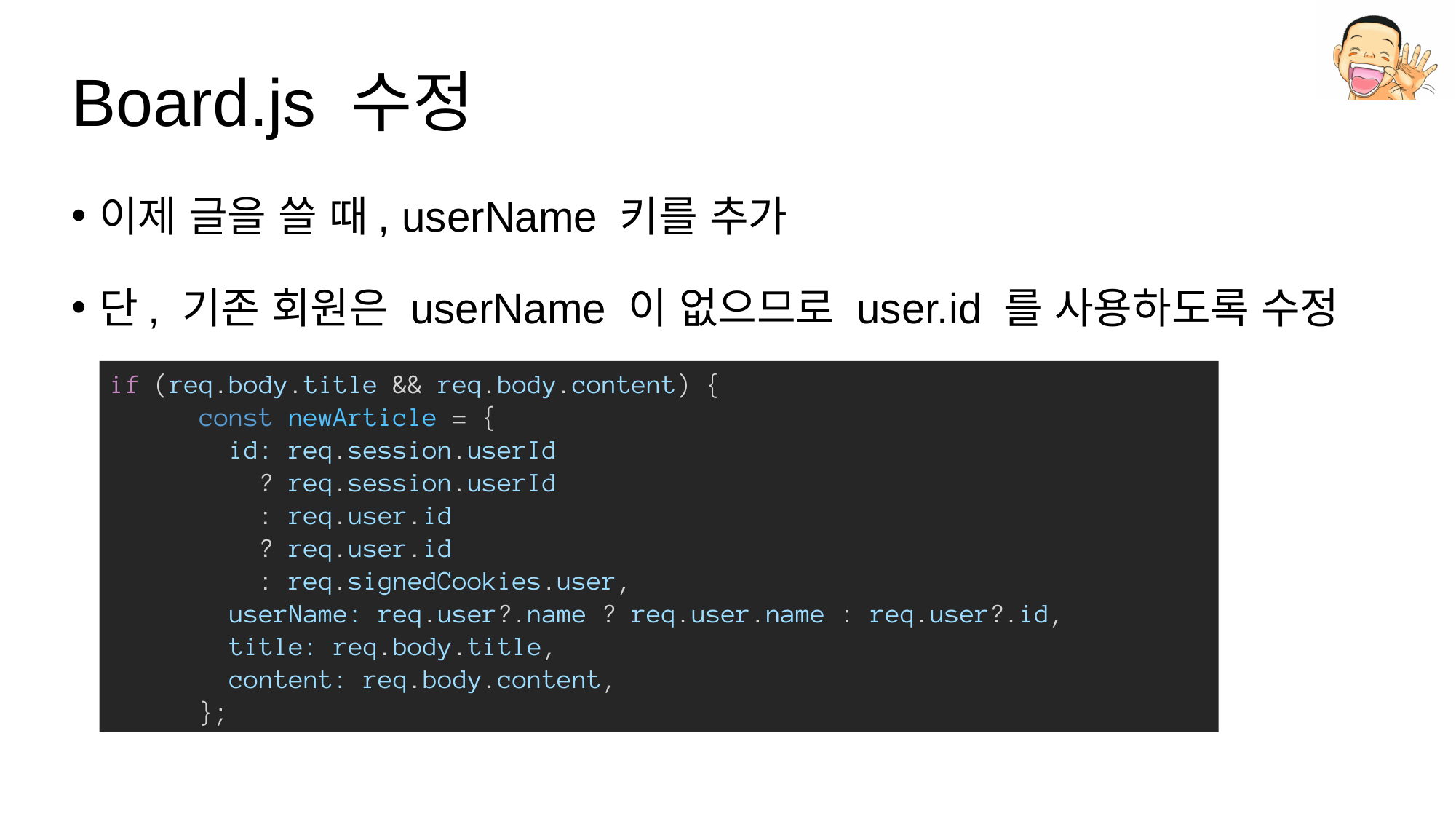

# Board.js 수정
이제 글을 쓸 때, userName 키를 추가
단, 기존 회원은 userName 이 없으므로 user.id 를 사용하도록 수정
if (req.body.title && req.body.content) {
      const newArticle = {
        id: req.session.userId
          ? req.session.userId
          : req.user.id
          ? req.user.id
          : req.signedCookies.user,
        userName: req.user?.name ? req.user.name : req.user?.id,
        title: req.body.title,
        content: req.body.content,
      };